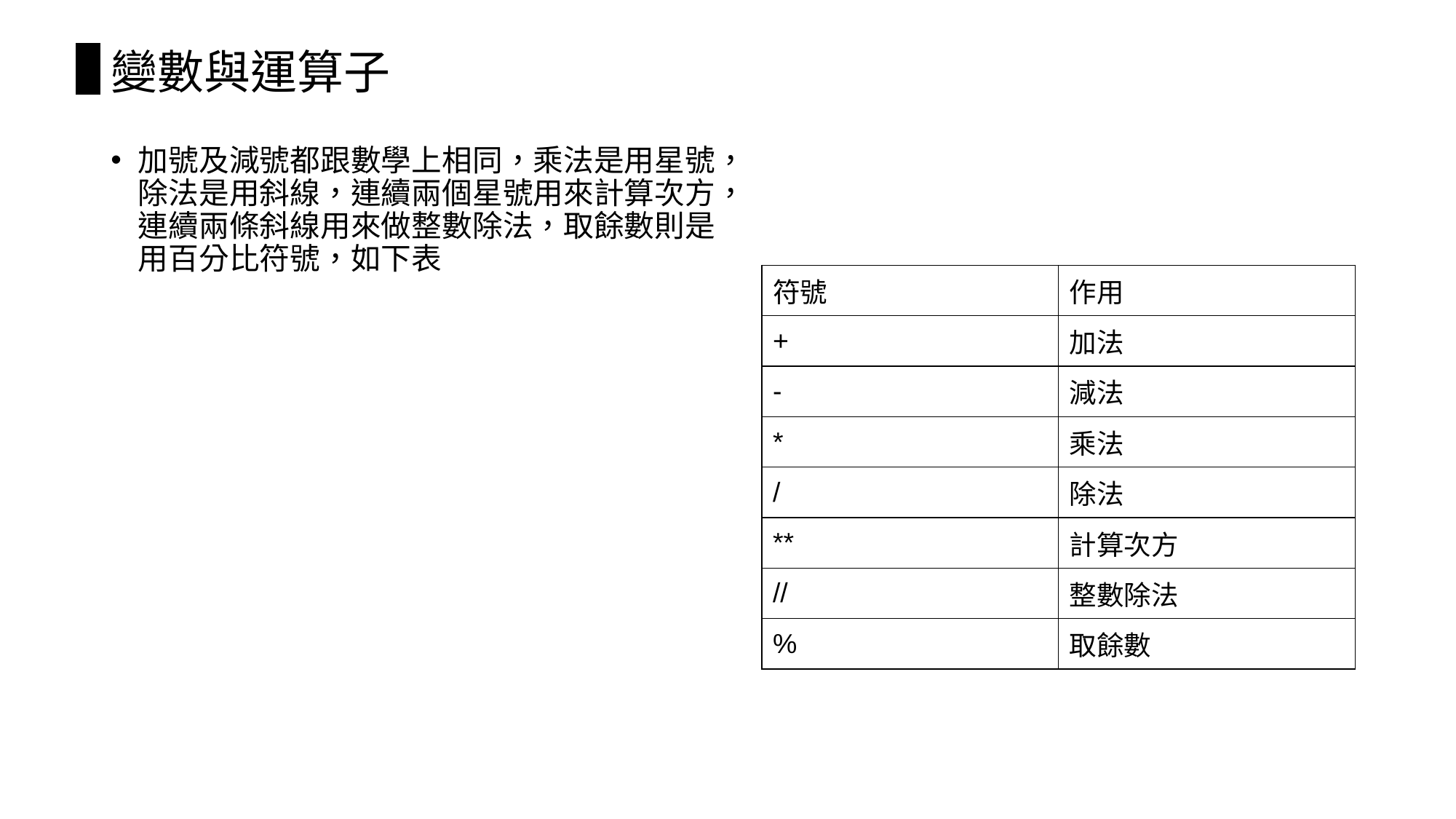

# 變數與運算子
加號及減號都跟數學上相同，乘法是用星號，除法是用斜線，連續兩個星號用來計算次方，連續兩條斜線用來做整數除法，取餘數則是用百分比符號，如下表
| 符號 | 作用 |
| --- | --- |
| + | 加法 |
| - | 減法 |
| \* | 乘法 |
| / | 除法 |
| \*\* | 計算次方 |
| // | 整數除法 |
| % | 取餘數 |